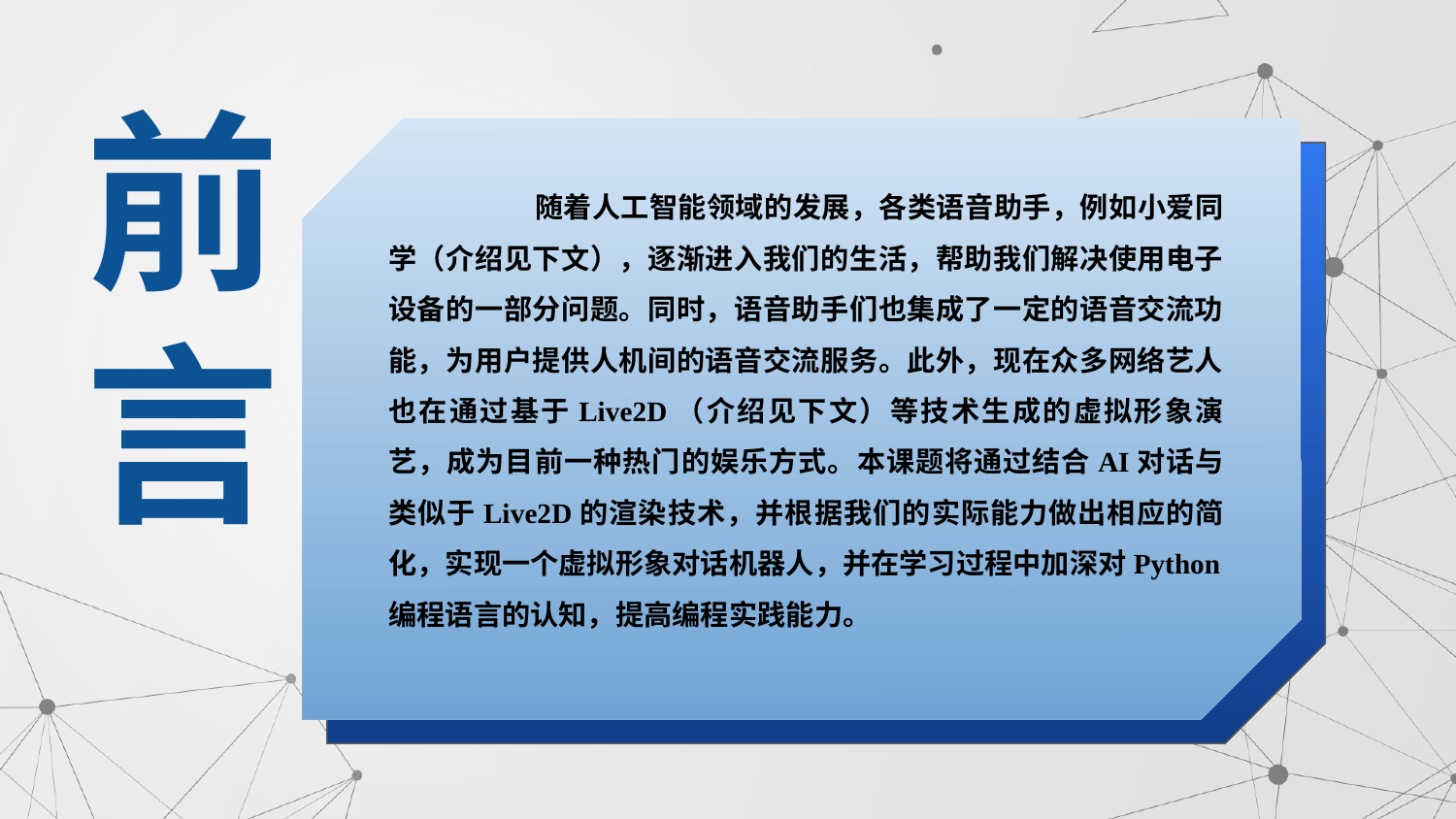

前
言

		随着人工智能领域的发展，各类语音助手，例如小爱同学（介绍见下文），逐渐进入我们的生活，帮助我们解决使用电子设备的一部分问题。同时，语音助手们也集成了一定的语音交流功能，为用户提供人机间的语音交流服务。此外，现在众多网络艺人也在通过基于Live2D（介绍见下文）等技术生成的虚拟形象演艺，成为目前一种热门的娱乐方式。本课题将通过结合AI对话与类似于Live2D的渲染技术，并根据我们的实际能力做出相应的简化，实现一个虚拟形象对话机器人，并在学习过程中加深对Python编程语言的认知，提高编程实践能力。

智能家居已經是近30年來一直發展的科技，現時已經有不少智能家居企業，例如Apple、Amazon 、Google、騰訊、阿里巴巴、Samsung、小米、百度等等，而且家電的種類繁多。智能家居最基本的目標是為人們提供一個舒適、安全、方便和高效的生活，環境。而現今的科技發展迅速，總是不斷地更新與進步，但同時亦存在著不足。透過普遍消費者對智能家居用後感，結合我們自身的一些體驗經驗，我們找出普遍智能家居的問題，並希望能提出更多的方案並改善現存智能家居的不足。